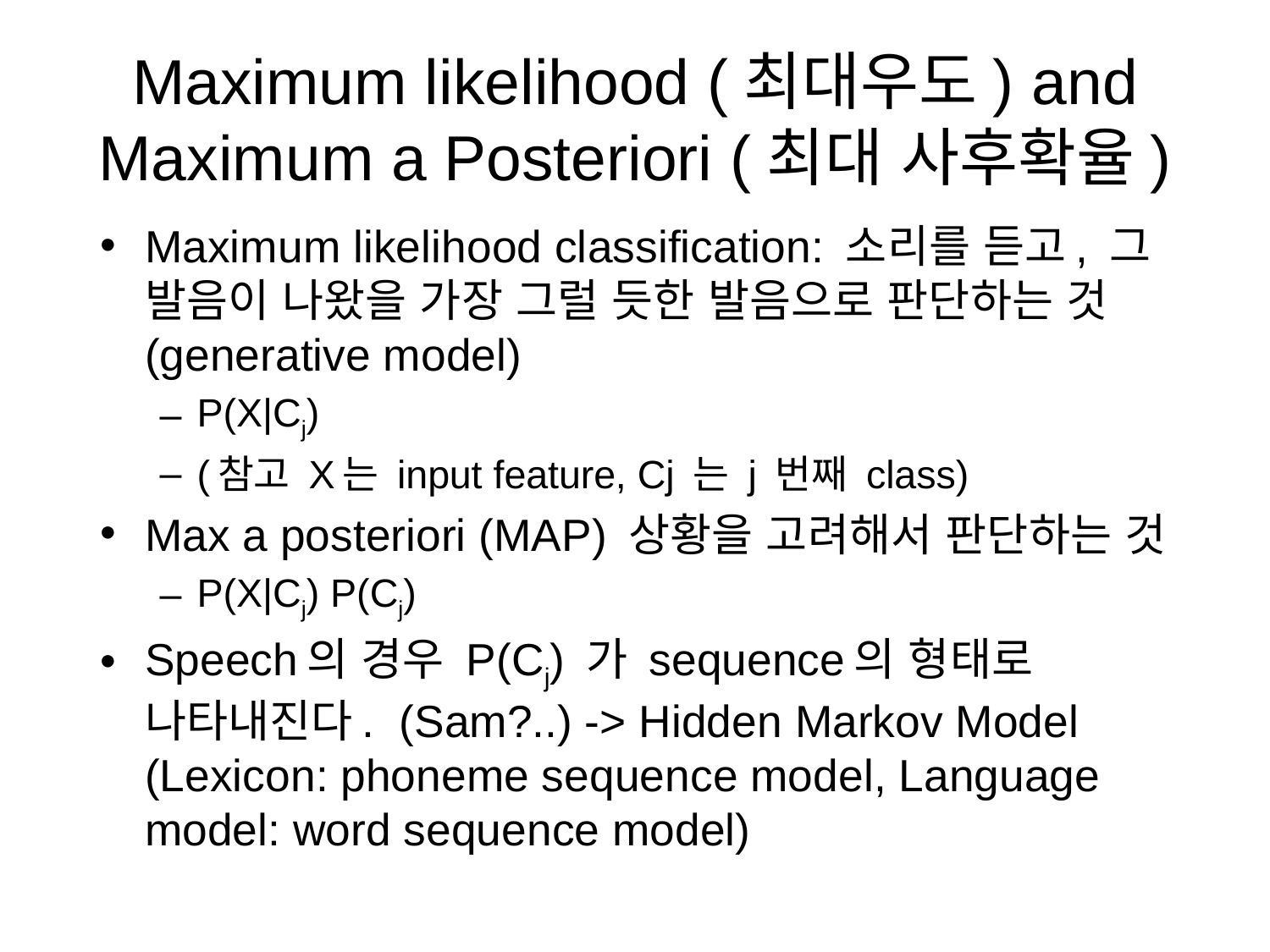

# Maximum likelihood (최대우도) and Maximum a Posteriori (최대 사후확율)
Maximum likelihood classification: 소리를 듣고, 그 발음이 나왔을 가장 그럴 듯한 발음으로 판단하는 것 (generative model)
P(X|Cj)
(참고 X는 input feature, Cj 는 j 번째 class)
Max a posteriori (MAP) 상황을 고려해서 판단하는 것
P(X|Cj) P(Cj)
Speech의 경우 P(Cj) 가 sequence의 형태로 나타내진다.  (Sam?..) -> Hidden Markov Model
(Lexicon: phoneme sequence model, Language model: word sequence model)